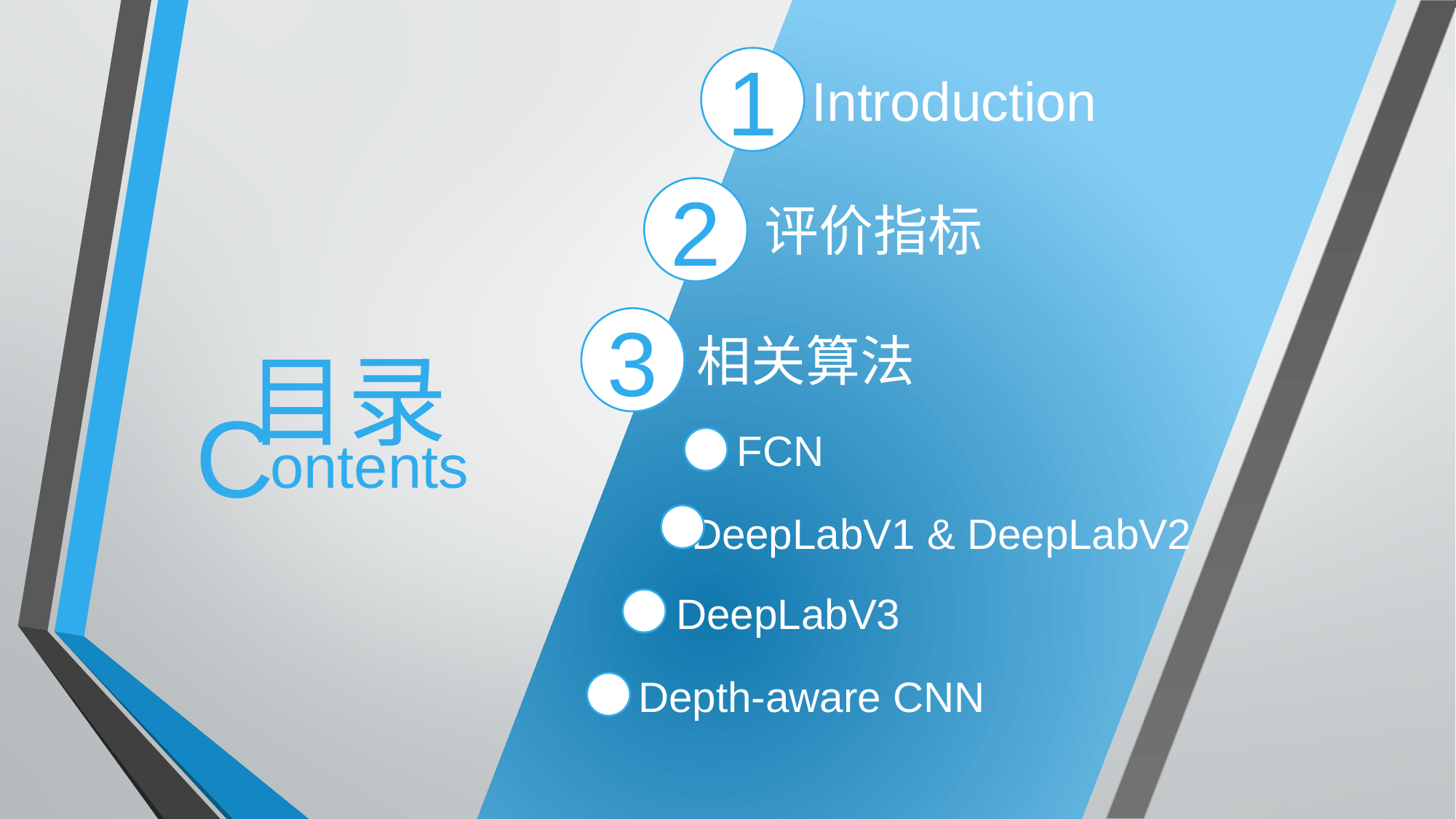

1
Introduction
2
评价指标
3
相关算法
目录
C
FCN
ontents

DeepLabV1 & DeepLabV2

DeepLabV3

Depth-aware CNN